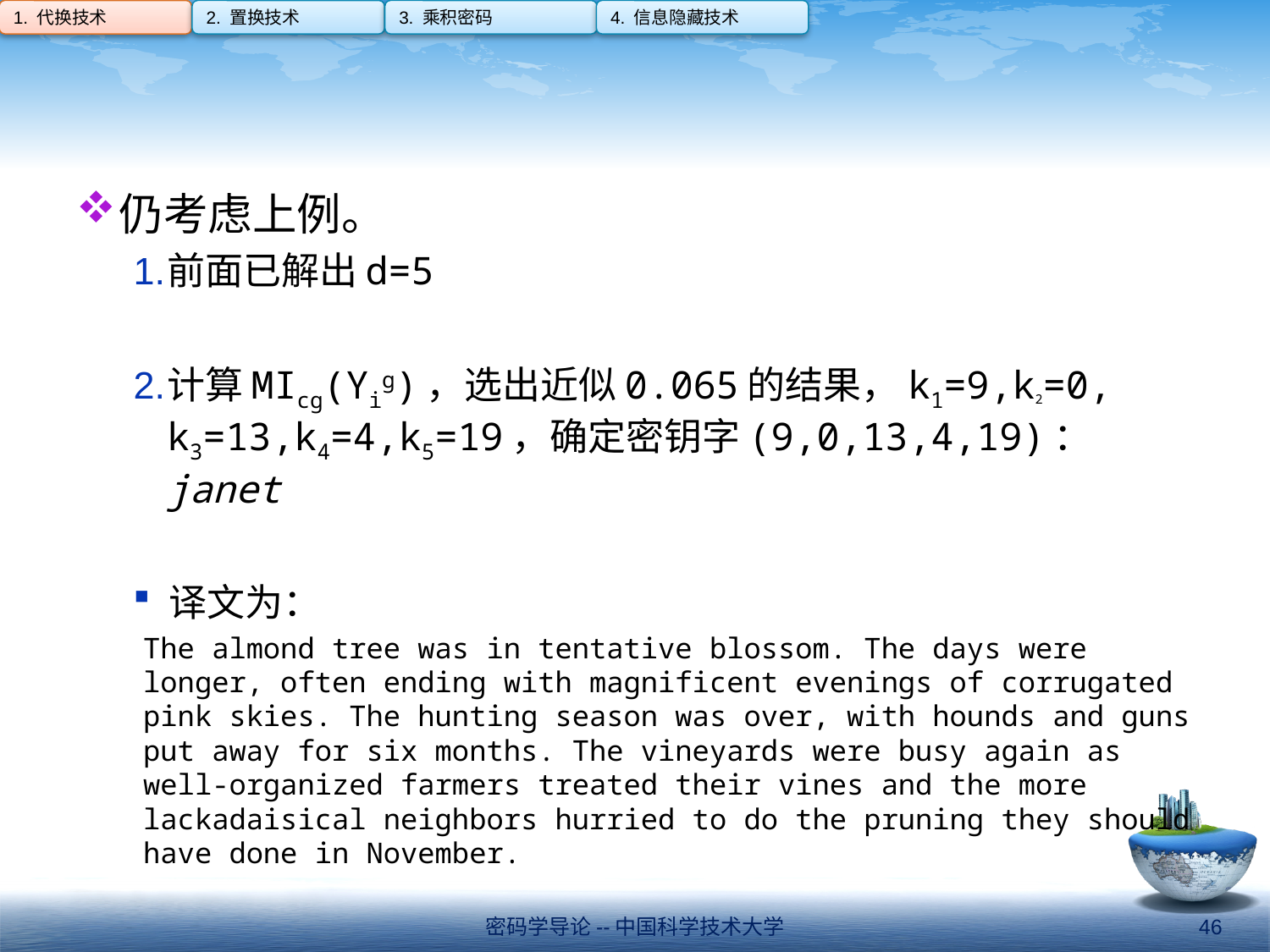

1. 代换技术
2. 置换技术
3. 乘积密码
4. 信息隐藏技术
#
仍考虑上例。
前面已解出d=5

计算MIcg(Yig)，选出近似0.065的结果，k1=9,k2=0, k3=13,k4=4,k5=19，确定密钥字(9,0,13,4,19)：janet

译文为：
The almond tree was in tentative blossom. The days were longer, often ending with magnificent evenings of corrugated pink skies. The hunting season was over, with hounds and guns put away for six months. The vineyards were busy again as well-organized farmers treated their vines and the more lackadaisical neighbors hurried to do the pruning they should have done in November.

密码学导论--中国科学技术大学
46